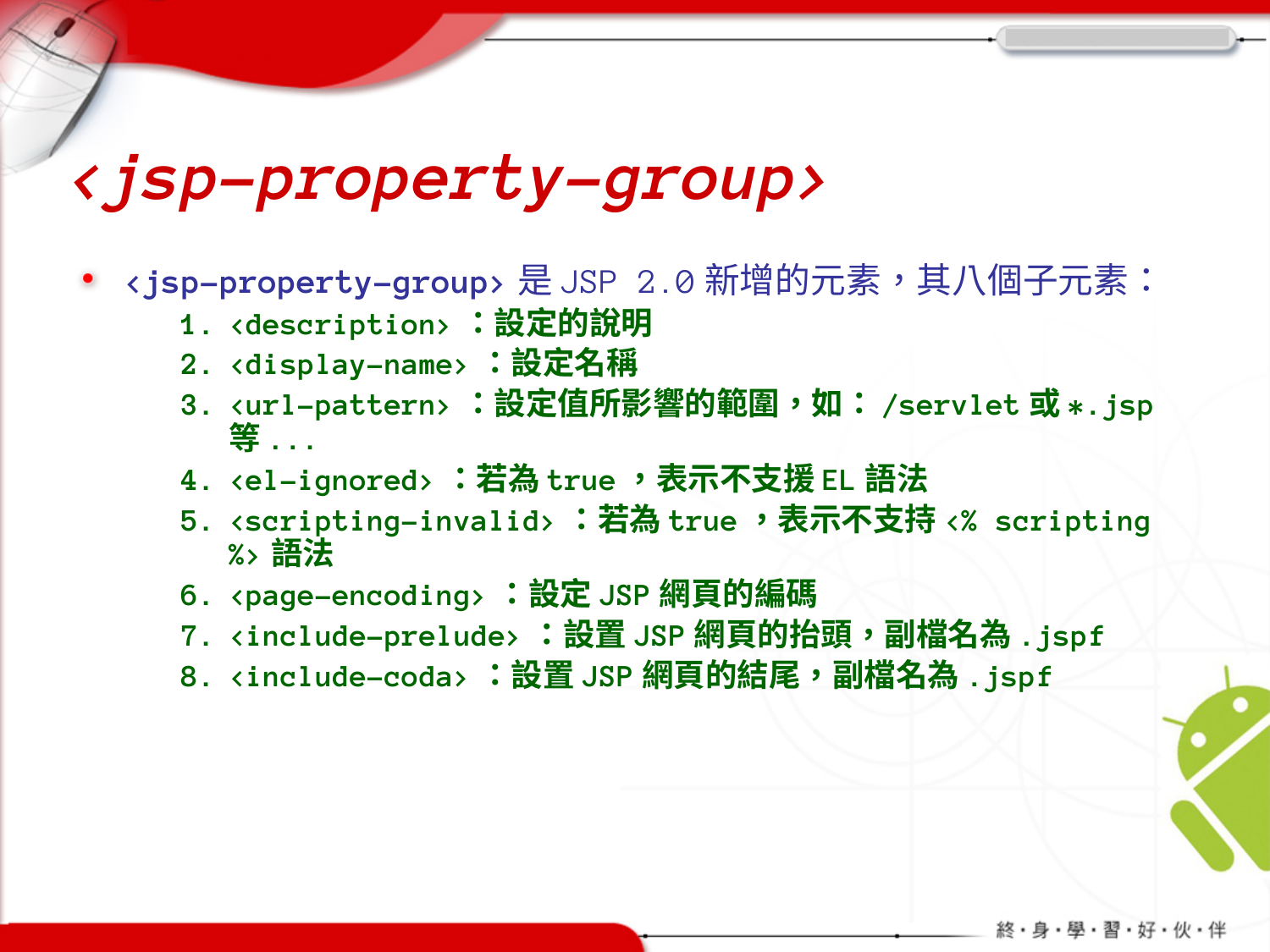

# <jsp-property-group>
<jsp-property-group>是JSP 2.0新增的元素，其八個子元素：
<description>：設定的說明
<display-name>：設定名稱
<url-pattern>：設定值所影響的範圍，如：/servlet或*.jsp 等...
<el-ignored>：若為true，表示不支援EL語法
<scripting-invalid>：若為true，表示不支持<% scripting %>語法
<page-encoding>：設定JSP網頁的編碼
<include-prelude>：設置JSP網頁的抬頭，副檔名為.jspf
<include-coda>：設置JSP網頁的結尾，副檔名為.jspf